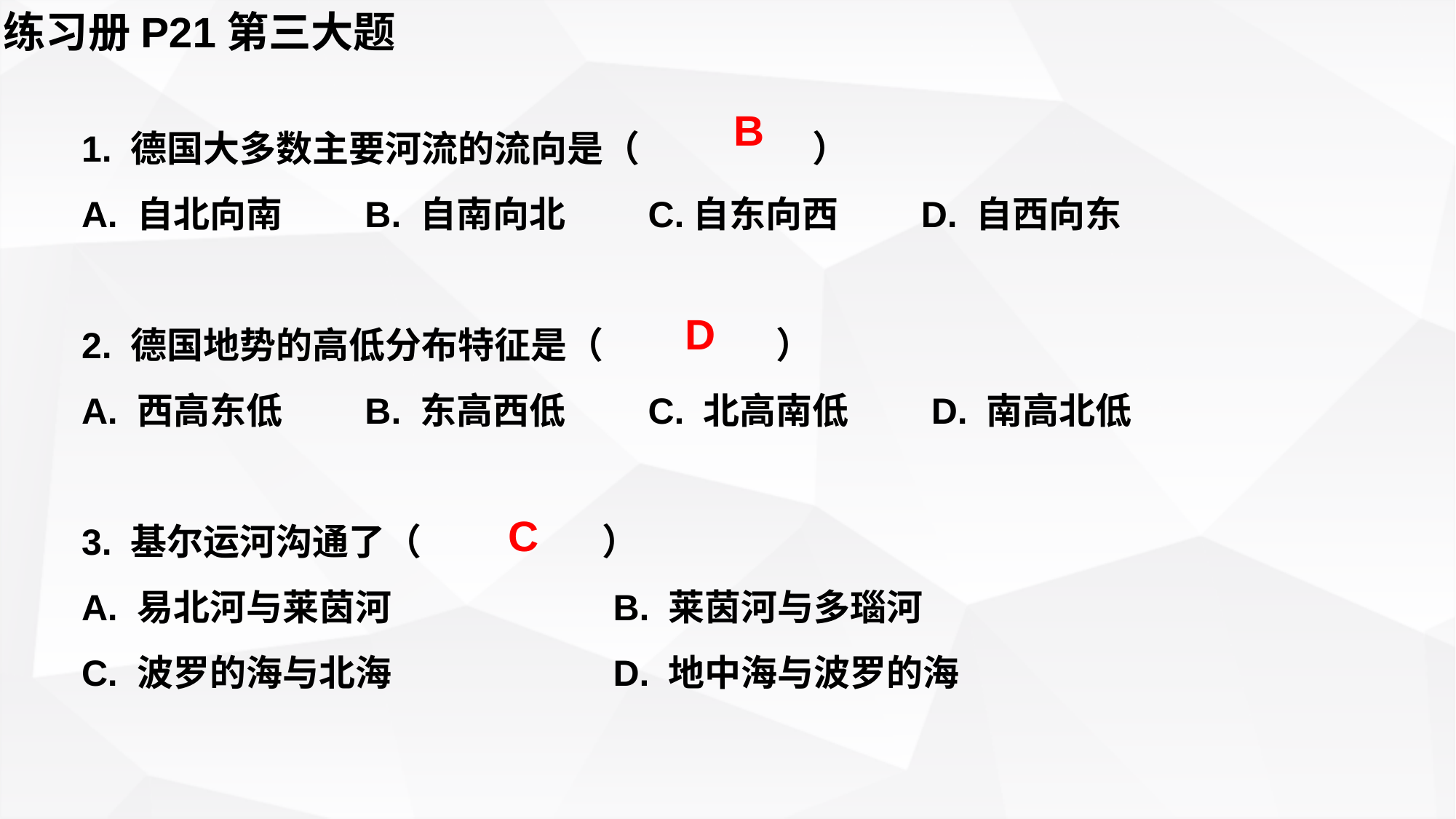

练习册P21第三大题
1. 德国大多数主要河流的流向是（                     ）
A. 自北向南         B. 自南向北         C.自东向西         D. 自西向东

2. 德国地势的高低分布特征是（                     ）
A. 西高东低         B. 东高西低         C. 北高南低         D. 南高北低

3. 基尔运河沟通了（                      ）
A. 易北河与莱茵河                          B. 莱茵河与多瑙河
C. 波罗的海与北海                          D. 地中海与波罗的海
B
D
C